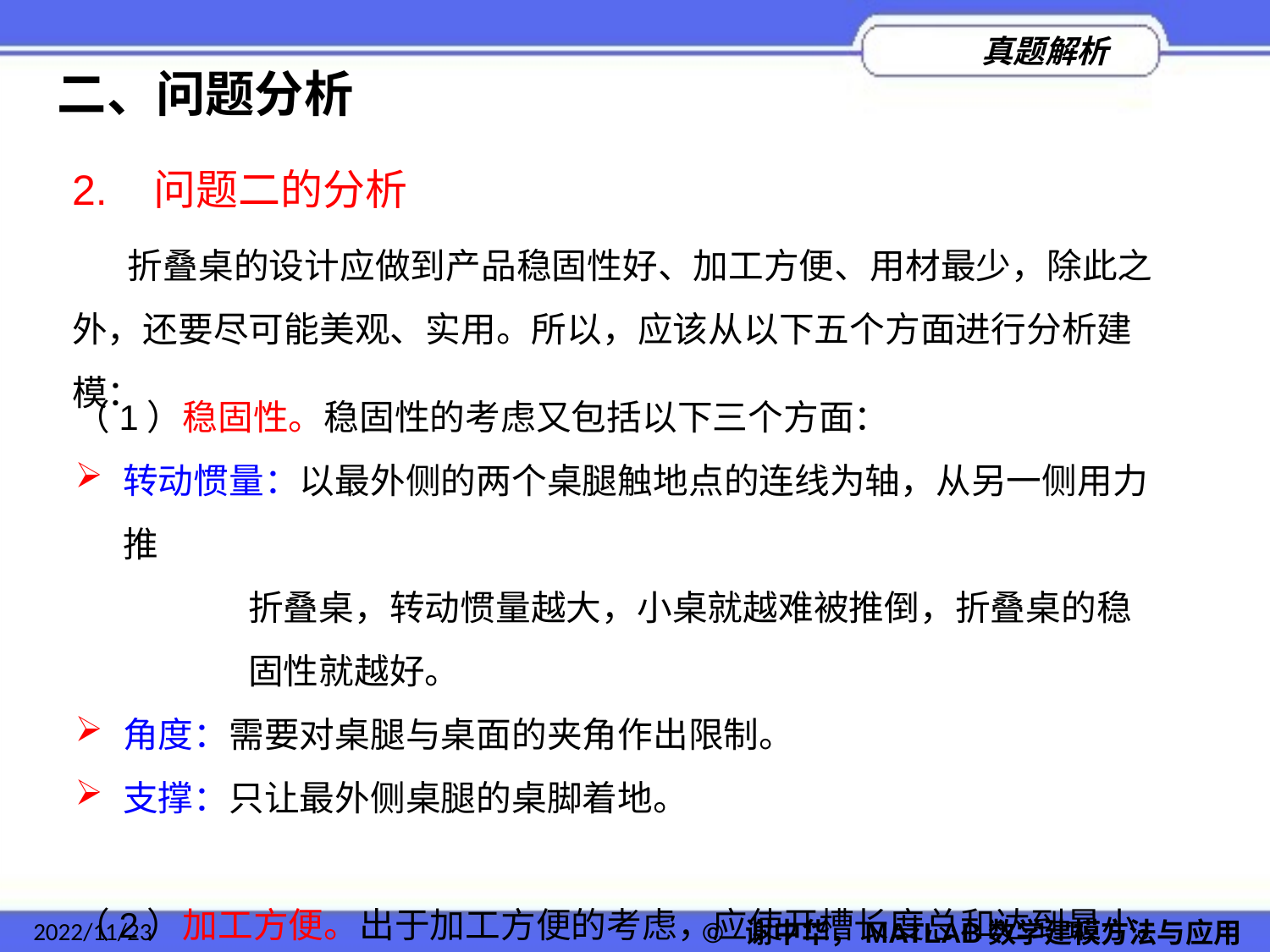

二、问题分析
2.   问题二的分析
      折叠桌的设计应做到产品稳固性好、加工方便、用材最少，除此之外，还要尽可能美观、实用。所以，应该从以下五个方面进行分析建模：
（1）稳固性。稳固性的考虑又包括以下三个方面：
转动惯量：以最外侧的两个桌腿触地点的连线为轴，从另一侧用力推
                     折叠桌，转动惯量越大，小桌就越难被推倒，折叠桌的稳
                     固性就越好。
角度：需要对桌腿与桌面的夹角作出限制。
支撑：只让最外侧桌腿的桌脚着地。

（2）加工方便。出于加工方便的考虑，应使开槽长度总和达到最小。
2022/11/23
©  谢中华，MATLAB数学建模方法与应用